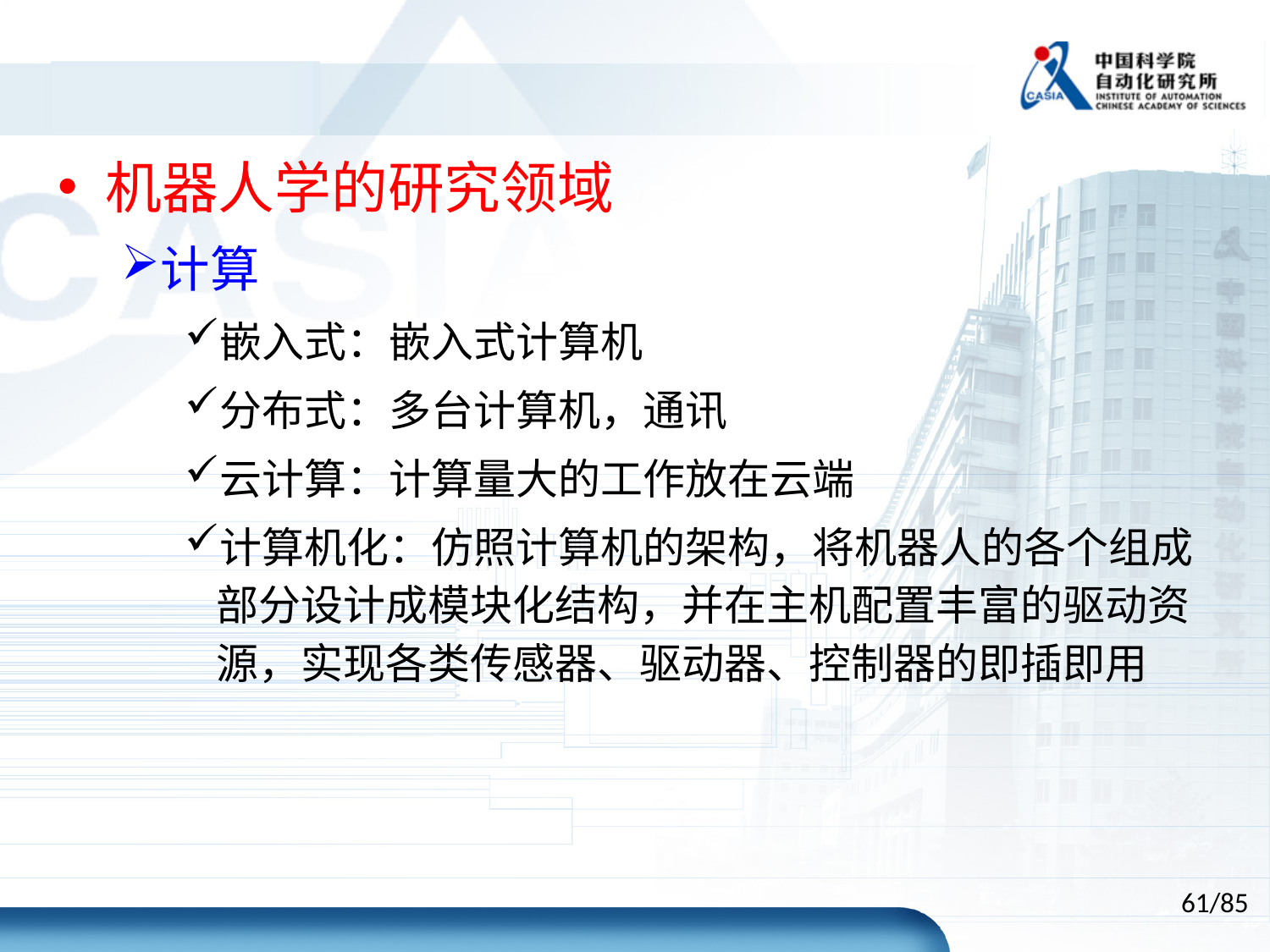

机器人学的研究领域
计算
嵌入式：嵌入式计算机
分布式：多台计算机，通讯
云计算：计算量大的工作放在云端
计算机化：仿照计算机的架构，将机器人的各个组成部分设计成模块化结构，并在主机配置丰富的驱动资源，实现各类传感器、驱动器、控制器的即插即用
61/85